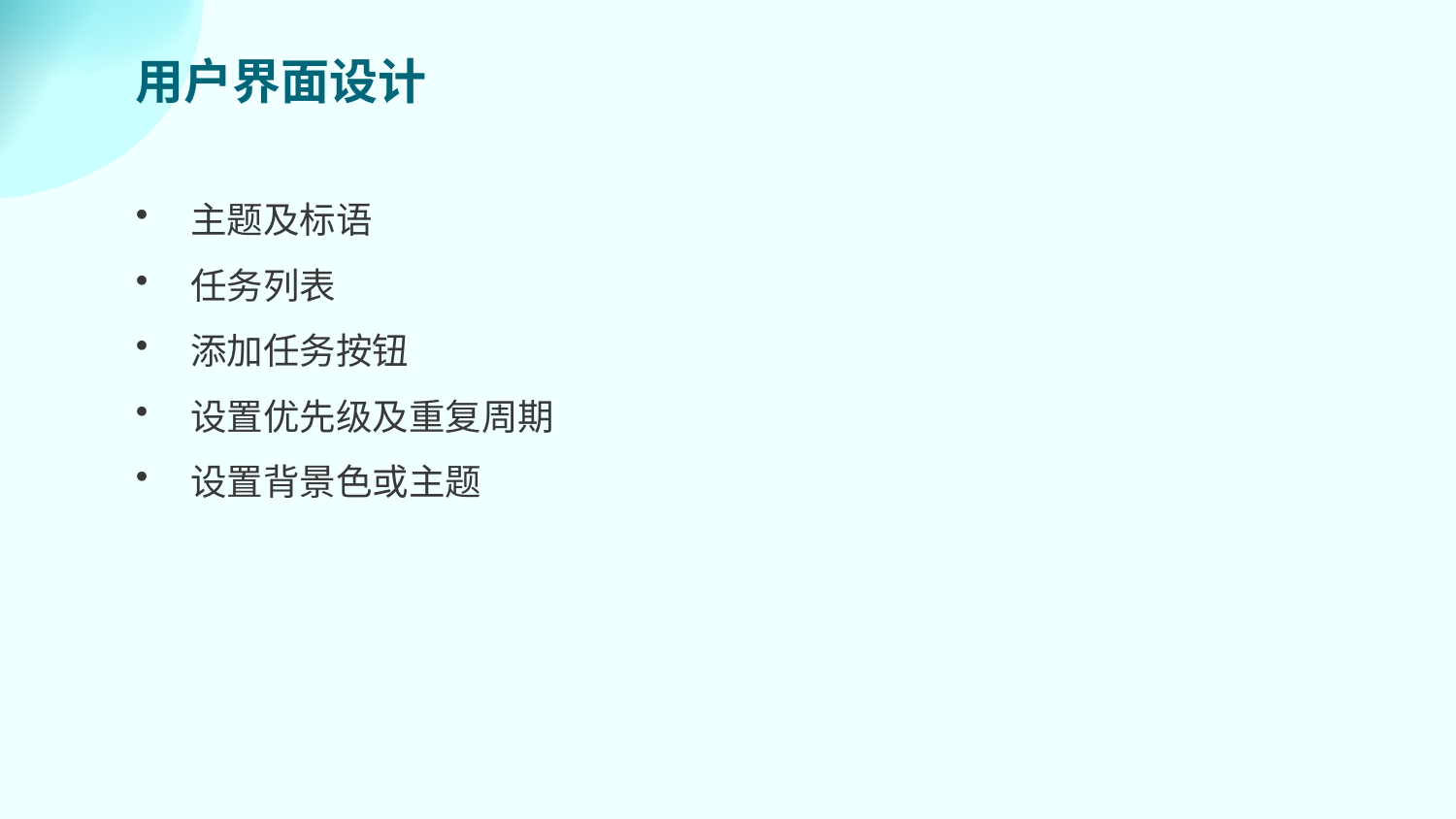

用户界面设计
主题及标语
任务列表
添加任务按钮
设置优先级及重复周期
设置背景色或主题